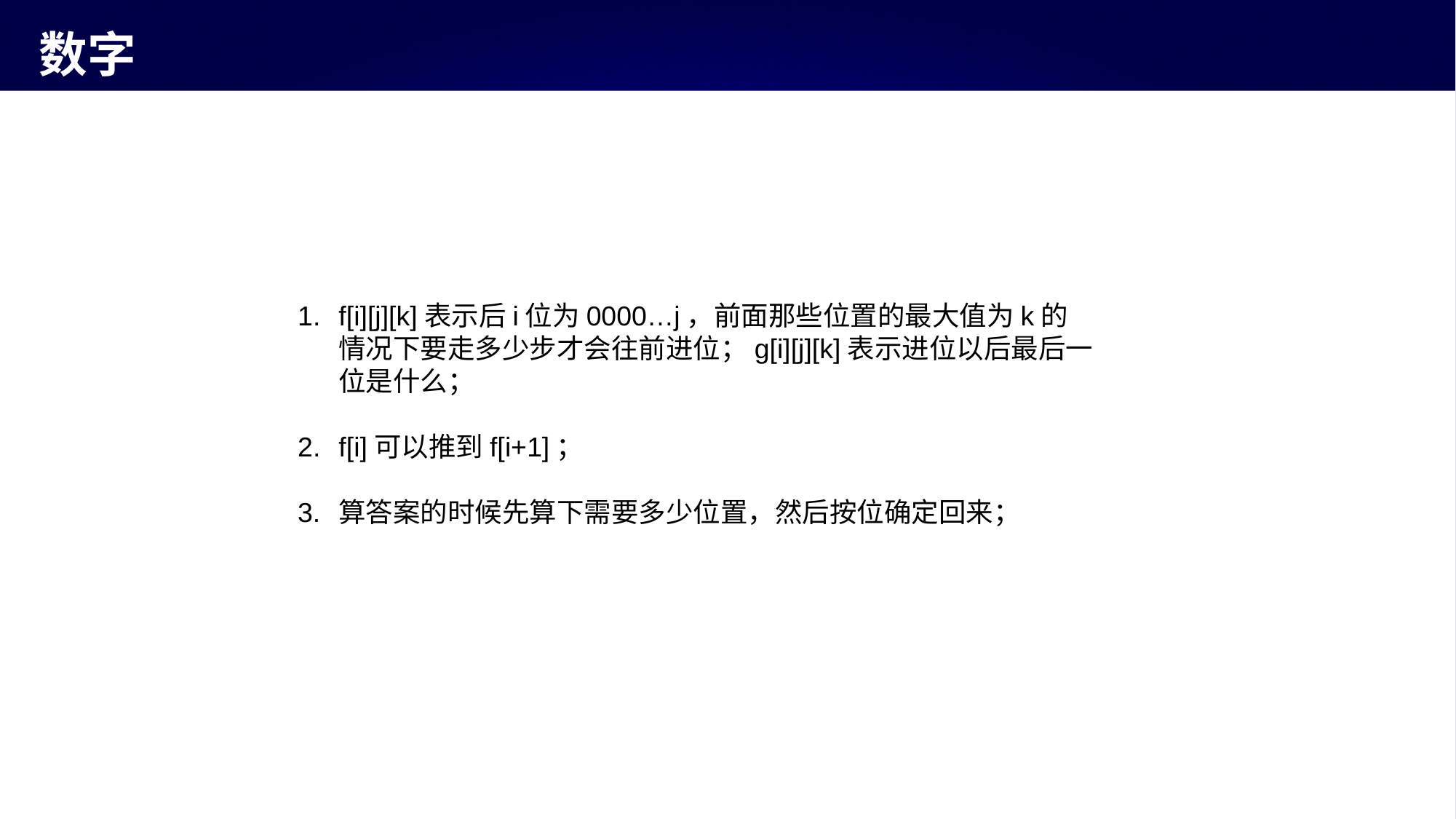

# 数字
f[i][j][k]表示后i位为0000…j，前面那些位置的最大值为k的情况下要走多少步才会往前进位；g[i][j][k]表示进位以后最后一位是什么；

f[i]可以推到f[i+1]；

算答案的时候先算下需要多少位置，然后按位确定回来；